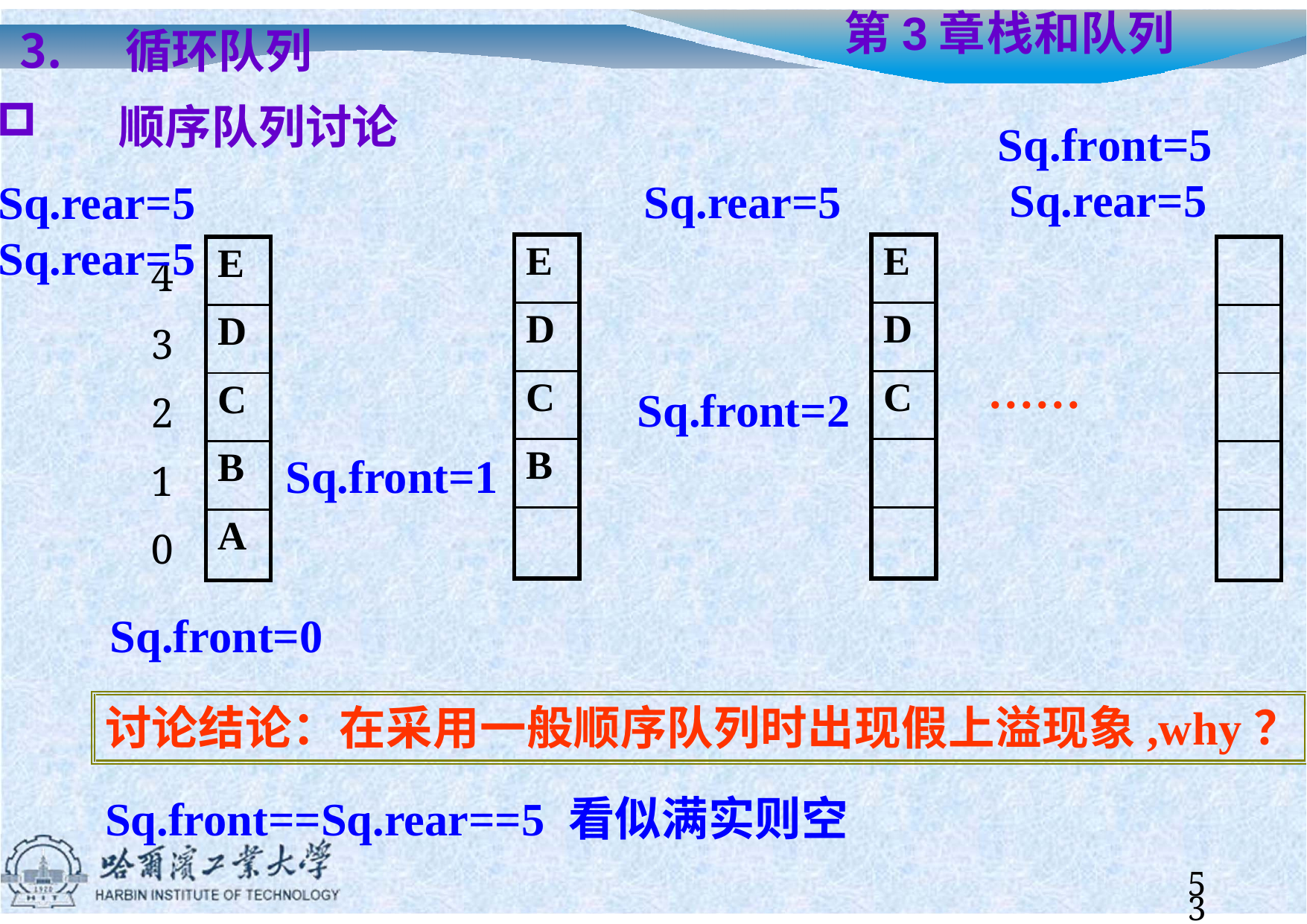

循环队列
顺序队列讨论
Sq.rear=5	Sq.rear=5
# 第3章	栈和队列

Sq.front=5  Sq.rear=5
Sq.rear=5
4
3
2
1
0
| E |
| --- |
| D |
| C |
| B |
|  |
| E |
| --- |
| D |
| C |
|  |
|  |
| E |
| --- |
| D |
| C |
| B |
| A |
|  |
| --- |
|  |
|  |
|  |
|  |
……
Sq.front=2
Sq.front=1
Sq.front=0
讨论结论：在采用一般顺序队列时出现假上溢现象,why？
Sq.front==Sq.rear==5 看似满实则空

53